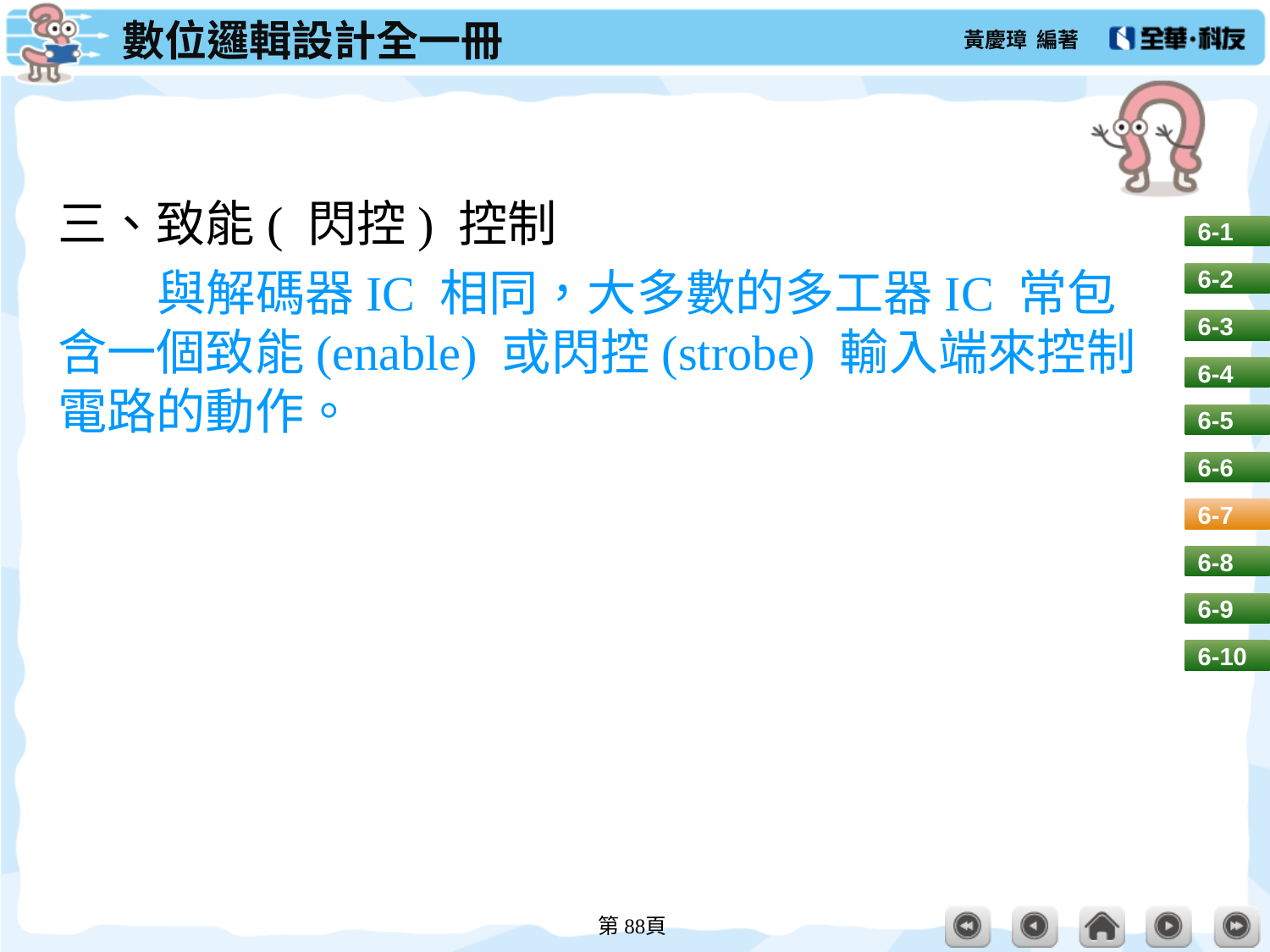

#
三、致能( 閃控) 控制
與解碼器IC 相同，大多數的多工器IC 常包含一個致能(enable) 或閃控(strobe) 輸入端來控制電路的動作。